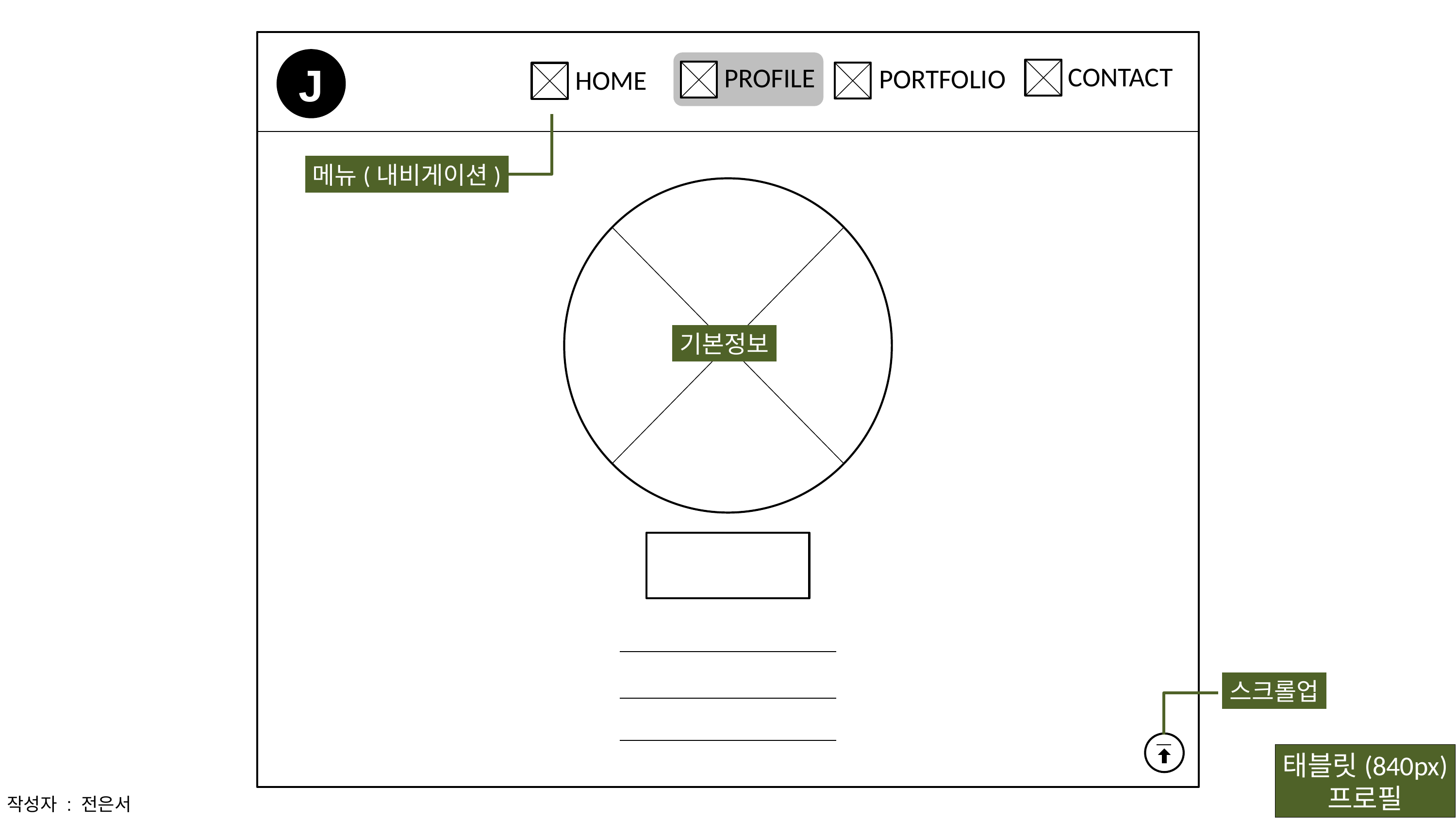

J

CONTACT

PROFILE

PORTFOLIO

HOME

메뉴(내비게이션)

기본정보

스크롤업

태블릿(840px)
프로필
작성자 : 전은서